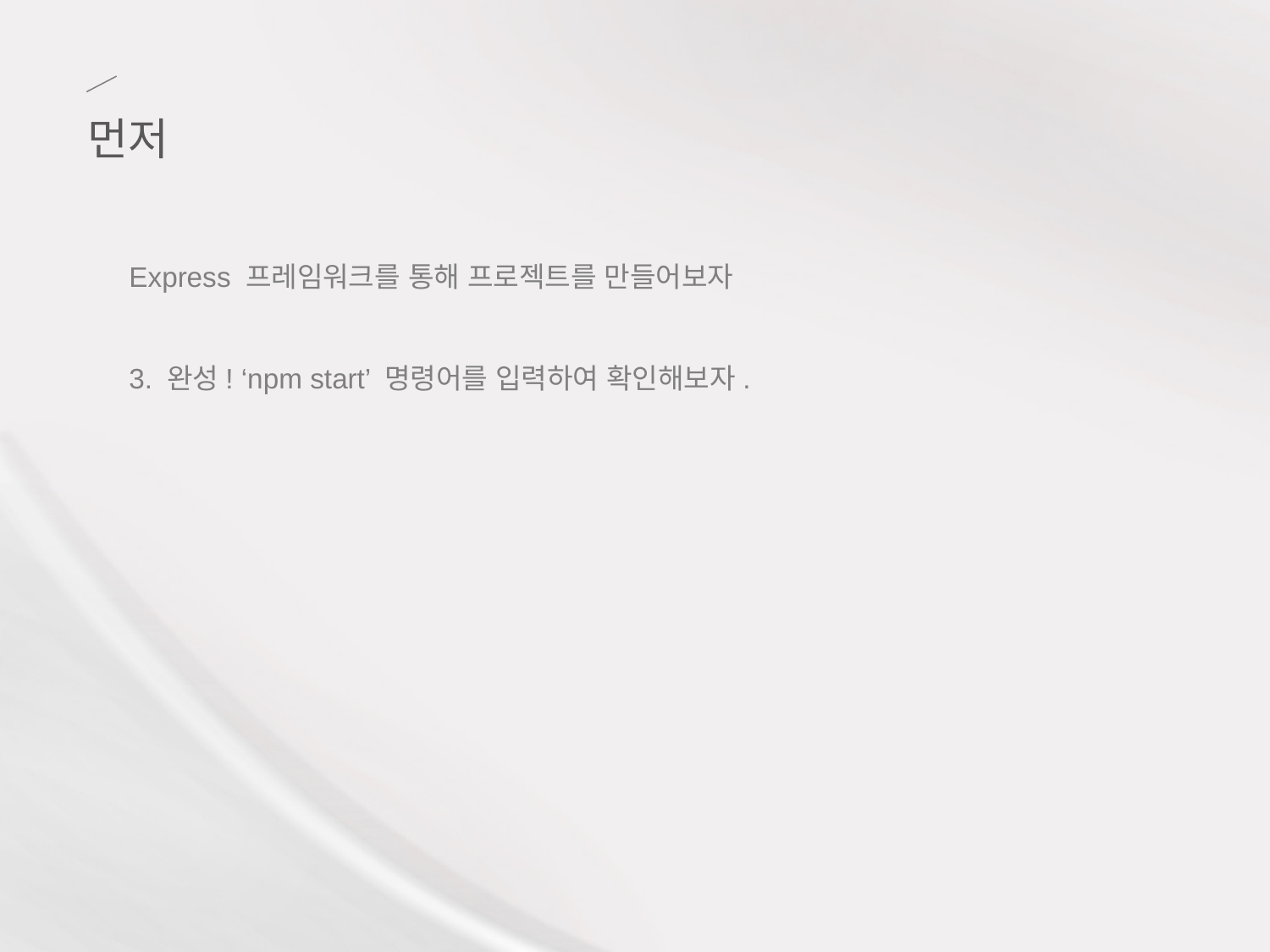

먼저
Express 프레임워크를 통해 프로젝트를 만들어보자

3. 완성! ‘npm start’ 명령어를 입력하여 확인해보자.